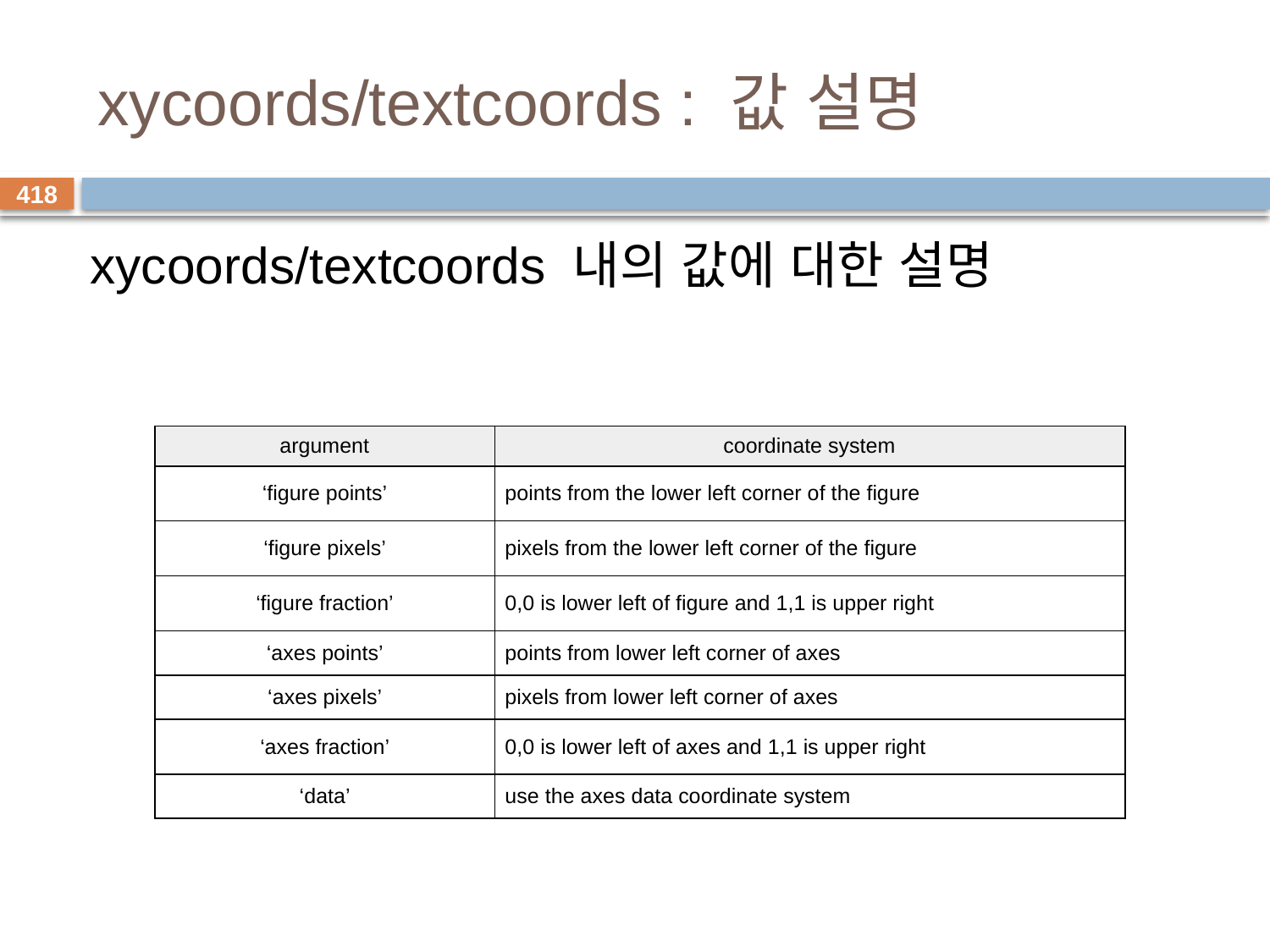

# xycoords/textcoords : 값 설명
418
 xycoords/textcoords 내의 값에 대한 설명

| argument | coordinate system |
| --- | --- |
| ‘figure points’ | points from the lower left corner of the figure |
| ‘figure pixels’ | pixels from the lower left corner of the figure |
| ‘figure fraction’ | 0,0 is lower left of figure and 1,1 is upper right |
| ‘axes points’ | points from lower left corner of axes |
| ‘axes pixels’ | pixels from lower left corner of axes |
| ‘axes fraction’ | 0,0 is lower left of axes and 1,1 is upper right |
| ‘data’ | use the axes data coordinate system |